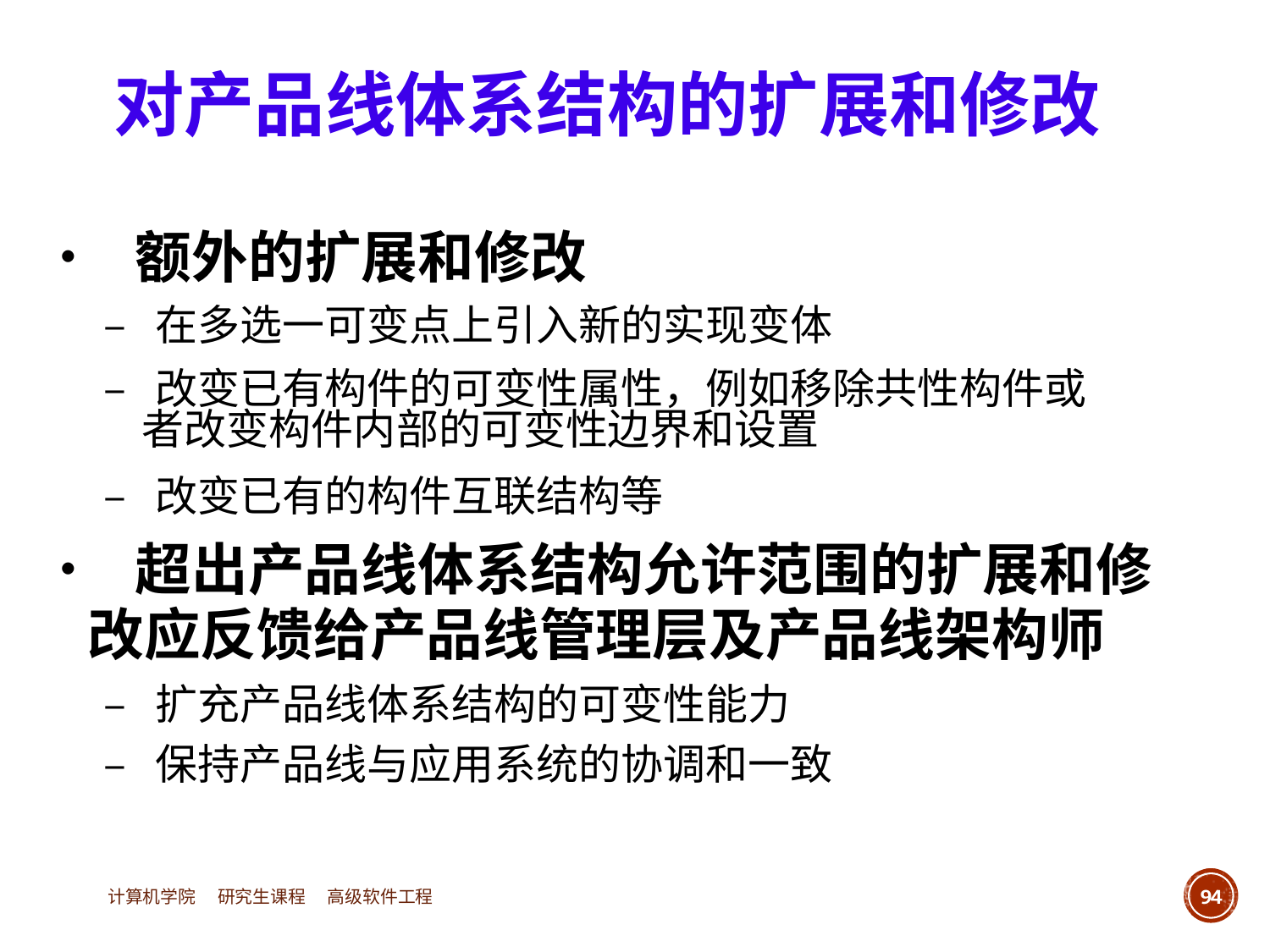

对产品线体系结构的扩展和修改

•  额外的扩展和修改
		–  在多选一可变点上引入新的实现变体
		–  改变已有构件的可变性属性，例如移除共性构件或
				者改变构件内部的可变性边界和设置
		–  改变已有的构件互联结构等
•  超出产品线体系结构允许范围的扩展和修
	改应反馈给产品线管理层及产品线架构师
		–  扩充产品线体系结构的可变性能力
		–  保持产品线与应用系统的协调和一致
计算机学院    研究生课程    高级软件工程
94